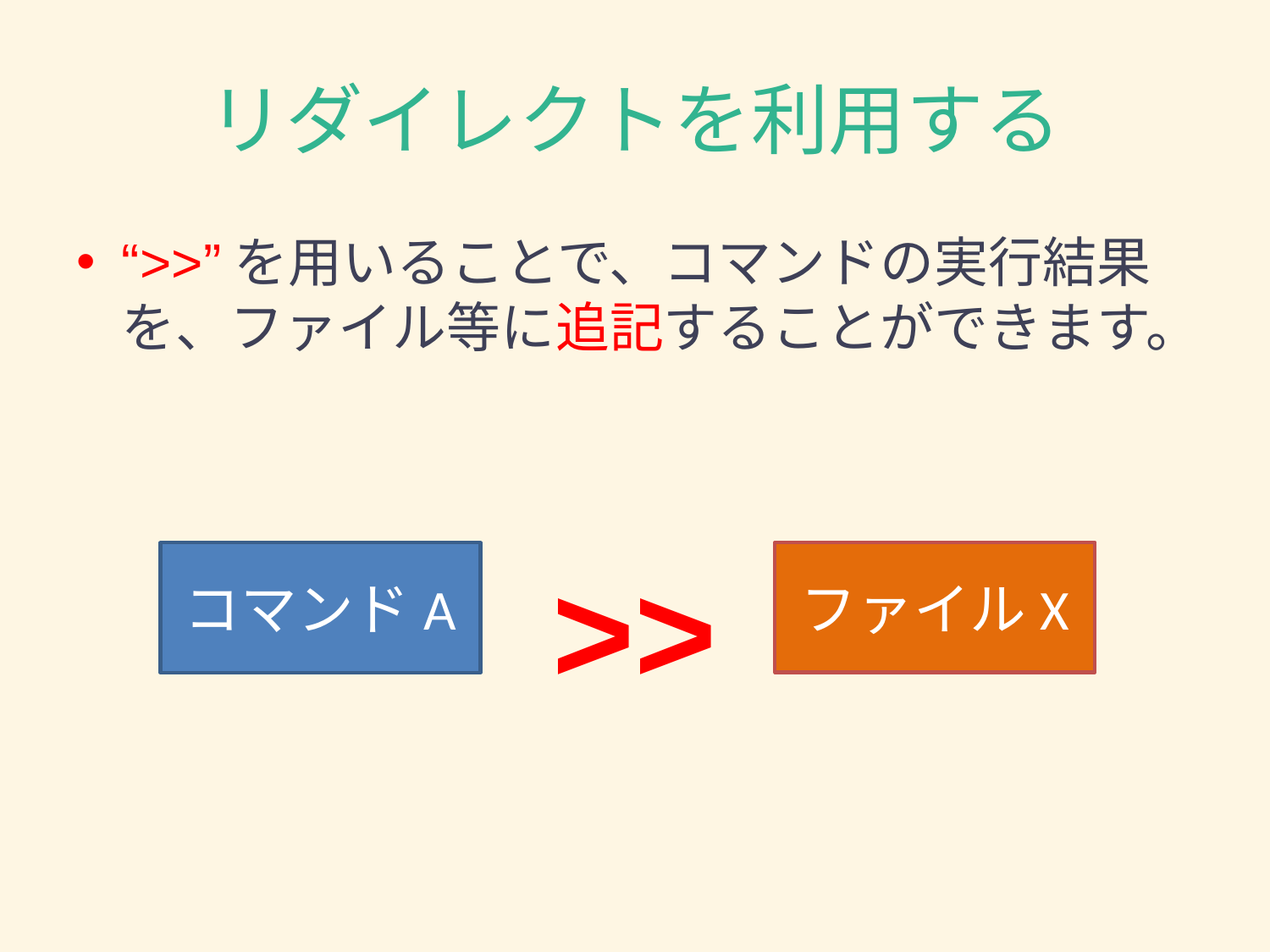

# リダイレクトを利用する
“>>”を用いることで、コマンドの実行結果を、ファイル等に追記することができます。
>>
ファイルX
コマンドA